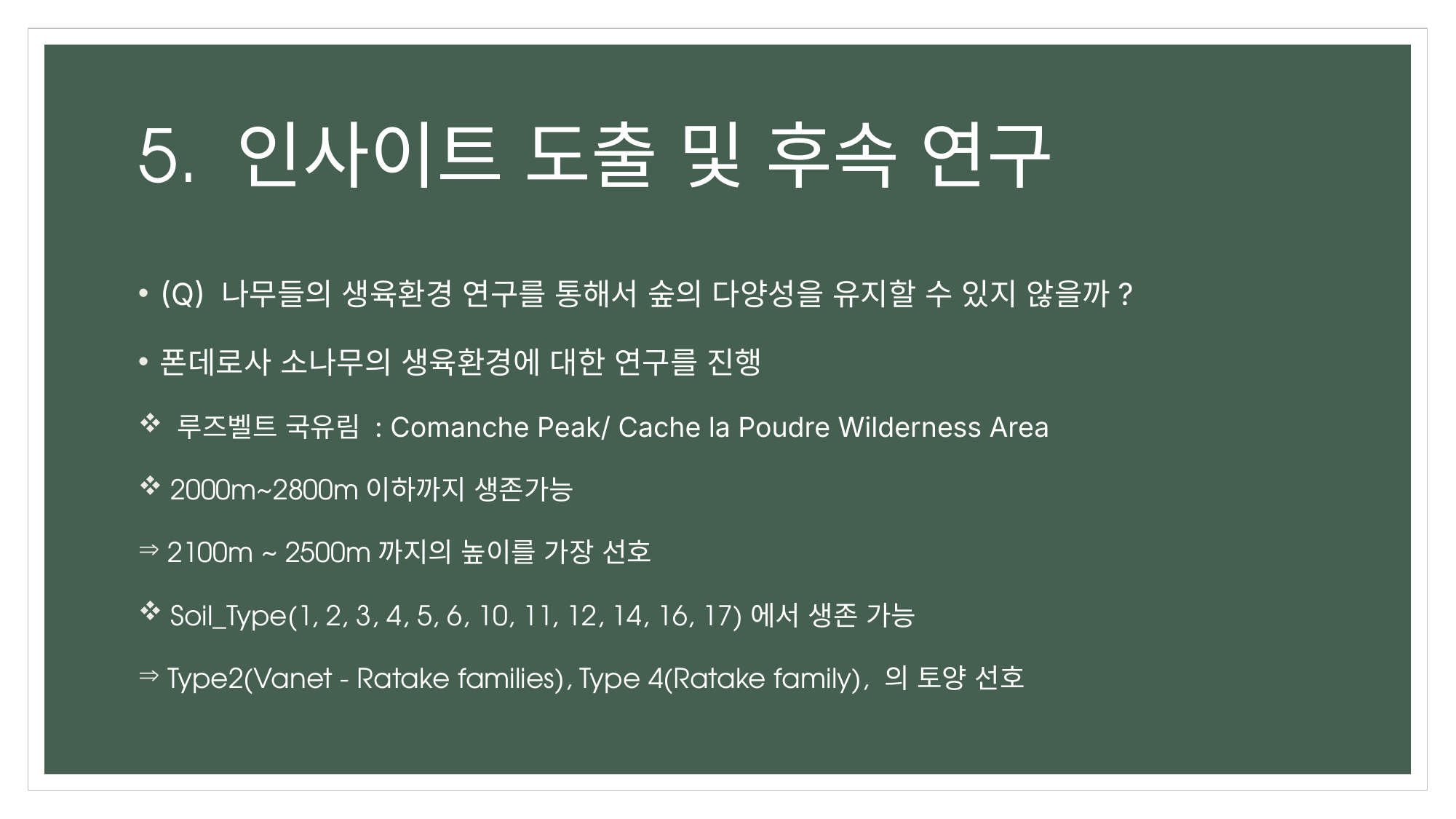

# 5. 인사이트 도출 및 후속 연구
(Q) 나무들의 생육환경 연구를 통해서 숲의 다양성을 유지할 수 있지 않을까?
폰데로사 소나무의 생육환경에 대한 연구를 진행
 루즈벨트 국유림 : Comanche Peak/ Cache la Poudre Wilderness Area
 2000m~2800m이하까지 생존가능
 2100m ~ 2500m까지의 높이를 가장 선호
 Soil_Type(1, 2, 3, 4, 5, 6, 10, 11, 12, 14, 16, 17)에서 생존 가능
 Type2(Vanet - Ratake families), Type 4(Ratake family), 의 토양 선호